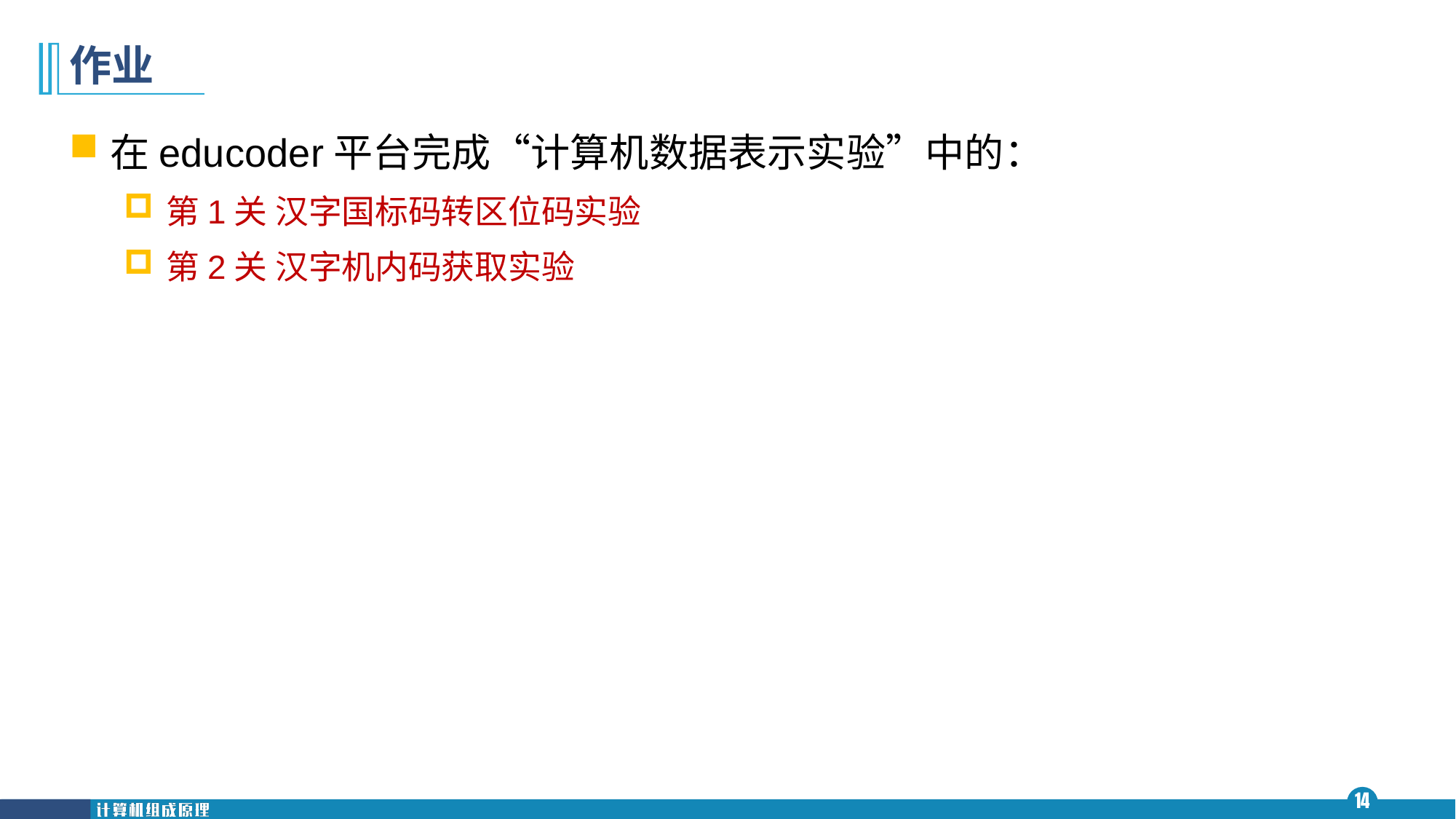

# 作业
在educoder平台完成“计算机数据表示实验”中的：
第1关	汉字国标码转区位码实验
第2关	汉字机内码获取实验